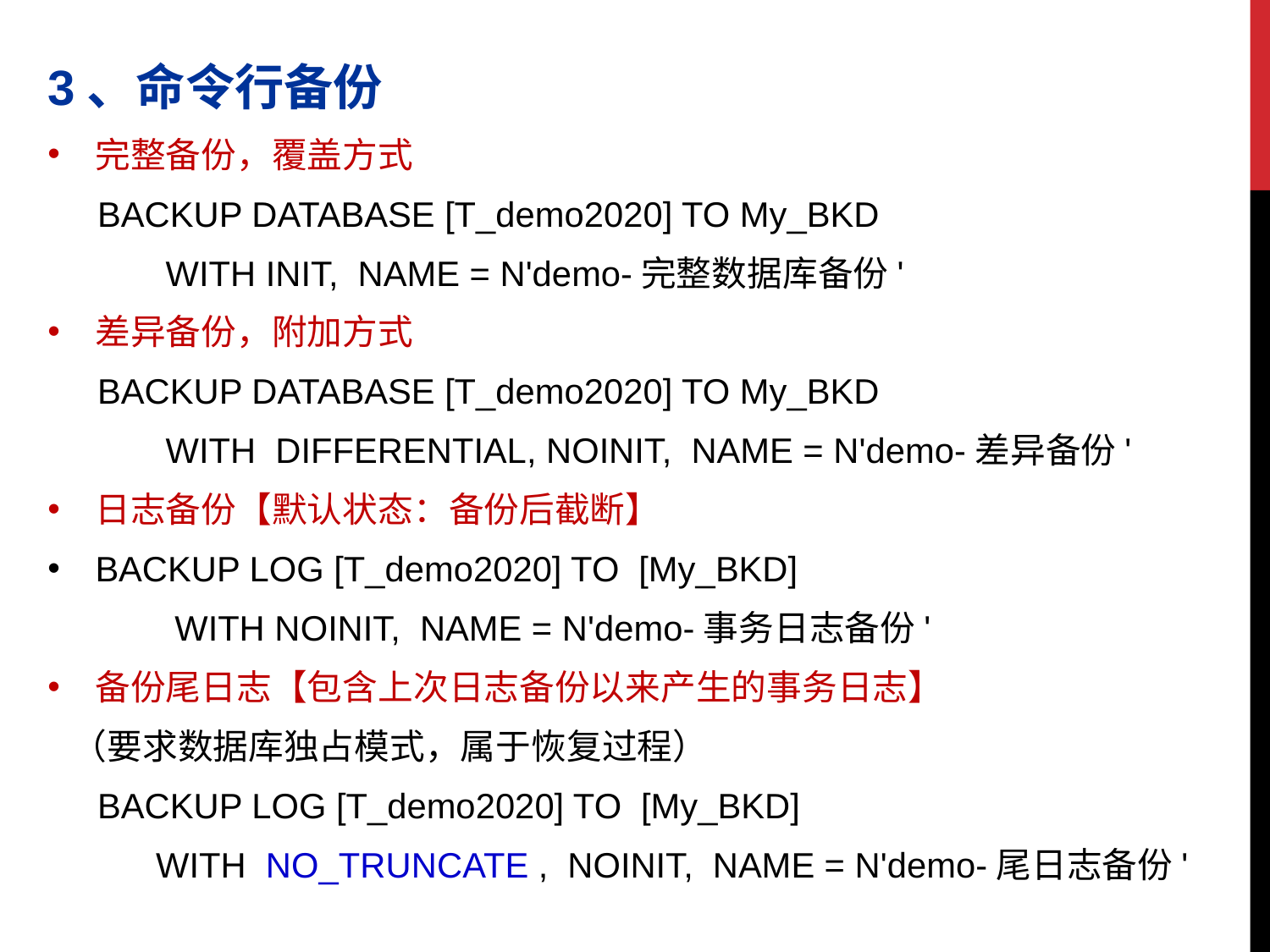

3、命令行备份
完整备份，覆盖方式
BACKUP DATABASE [T_demo2020] TO My_BKD
       WITH INIT,  NAME = N'demo-完整数据库备份'
差异备份，附加方式
BACKUP DATABASE [T_demo2020] TO My_BKD
       WITH  DIFFERENTIAL, NOINIT,  NAME = N'demo-差异备份'
日志备份【默认状态：备份后截断】
BACKUP LOG [T_demo2020] TO  [My_BKD]
	WITH NOINIT,  NAME = N'demo-事务日志备份'
备份尾日志【包含上次日志备份以来产生的事务日志】
  （要求数据库独占模式，属于恢复过程）
BACKUP LOG [T_demo2020] TO  [My_BKD]
      WITH  NO_TRUNCATE ,  NOINIT,  NAME = N'demo-尾日志备份'